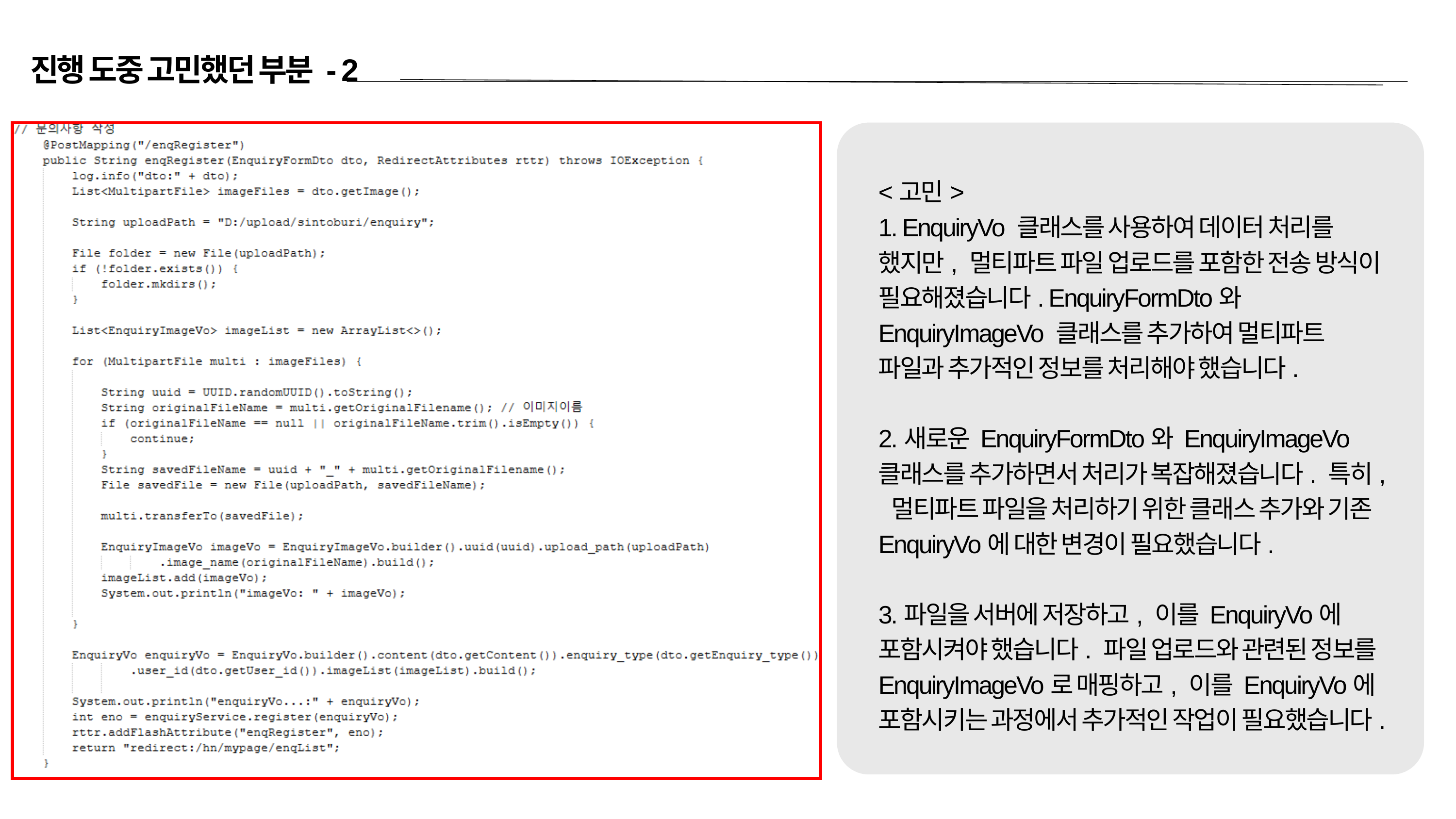

진행 도중 고민했던 부분 - 2

<고민>
1. EnquiryVo 클래스를 사용하여 데이터 처리를 했지만, 멀티파트 파일 업로드를 포함한 전송 방식이 필요해졌습니다. EnquiryFormDto와 EnquiryImageVo 클래스를 추가하여 멀티파트 파일과 추가적인 정보를 처리해야 했습니다.

2.새로운 EnquiryFormDto와 EnquiryImageVo 클래스를 추가하면서 처리가 복잡해졌습니다. 특히, 멀티파트 파일을 처리하기 위한 클래스 추가와 기존 EnquiryVo에 대한 변경이 필요했습니다.

3.파일을 서버에 저장하고, 이를 EnquiryVo에 포함시켜야 했습니다. 파일 업로드와 관련된 정보를 EnquiryImageVo로 매핑하고, 이를 EnquiryVo에 포함시키는 과정에서 추가적인 작업이 필요했습니다.